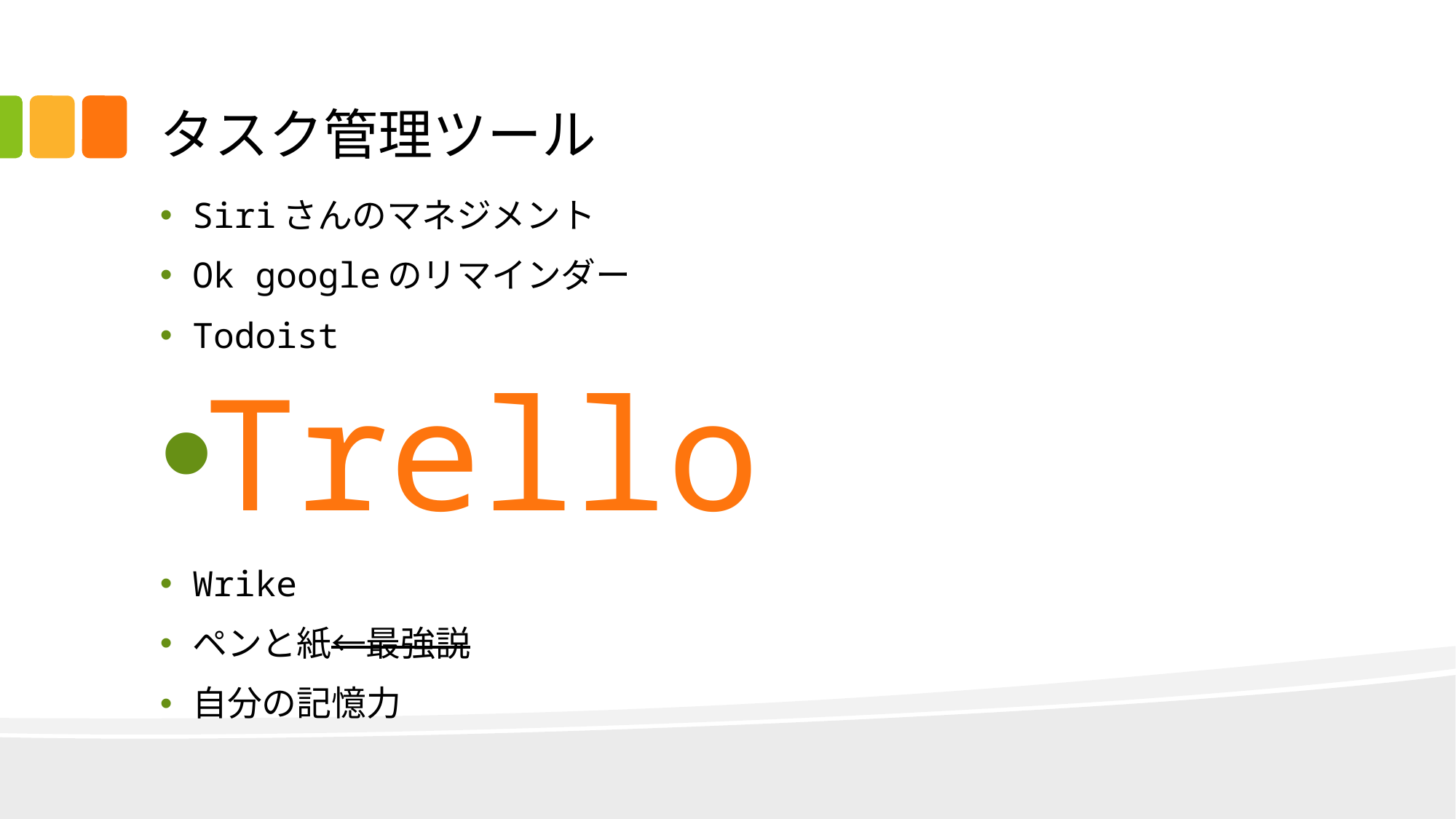

# タスク管理ツール
Siriさんのマネジメント
Ok googleのリマインダー
Todoist
Trello
Wrike
ペンと紙←最強説
自分の記憶力